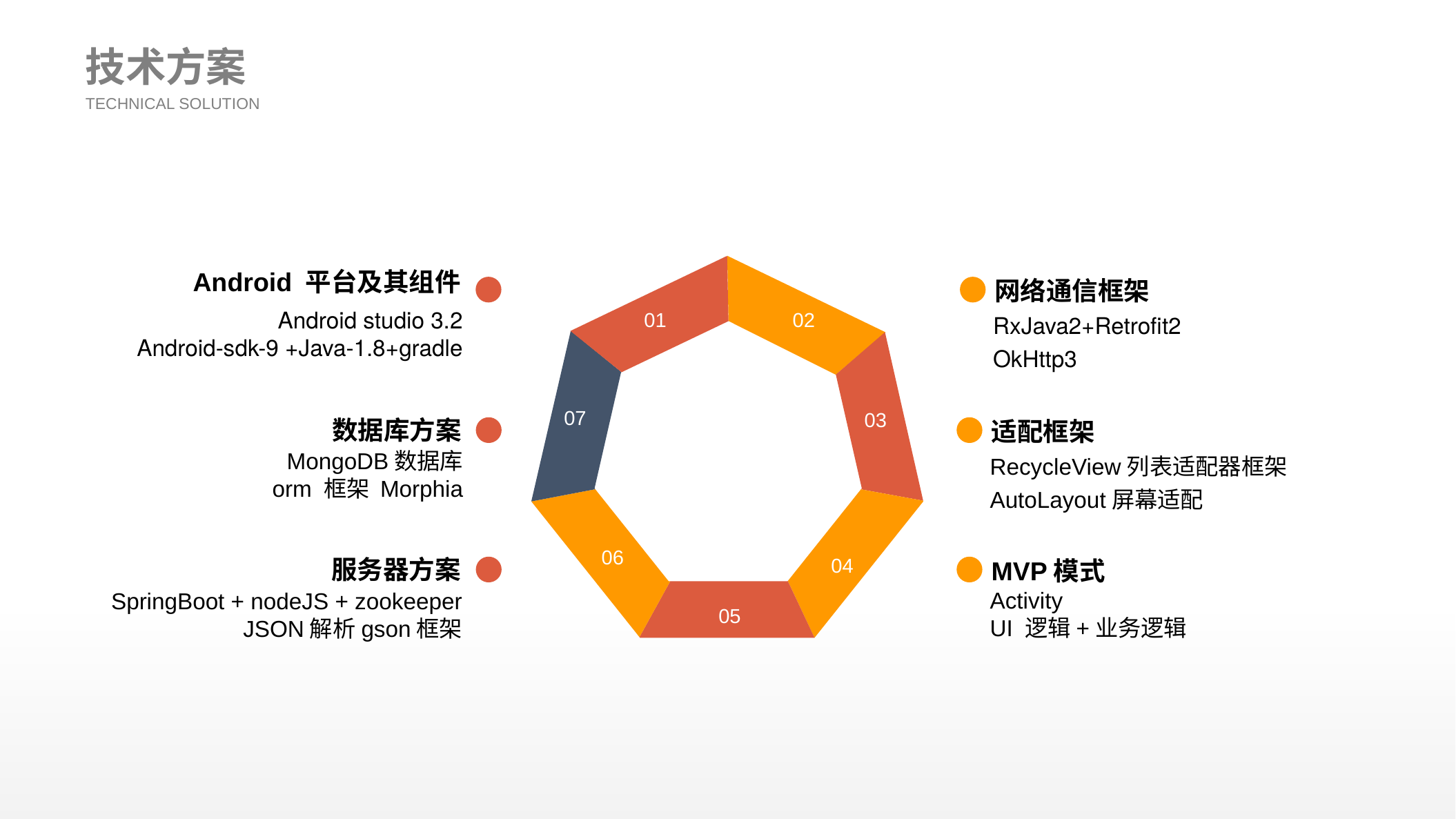

技术方案
TECHNICAL SOLUTION

Android 平台及其组件
网络通信框架

02
01
Android studio 3.2
Android-sdk-9 +Java-1.8+gradle
RxJava2+Retrofit2OkHttp3
07
03
数据库方案
适配框架

MongoDB数据库
orm 框架 Morphia
RecycleView列表适配器框架AutoLayout屏幕适配
06
04
服务器方案
MVP模式

Activity
UI 逻辑+业务逻辑
SpringBoot + nodeJS + zookeeper
JSON解析gson框架

05